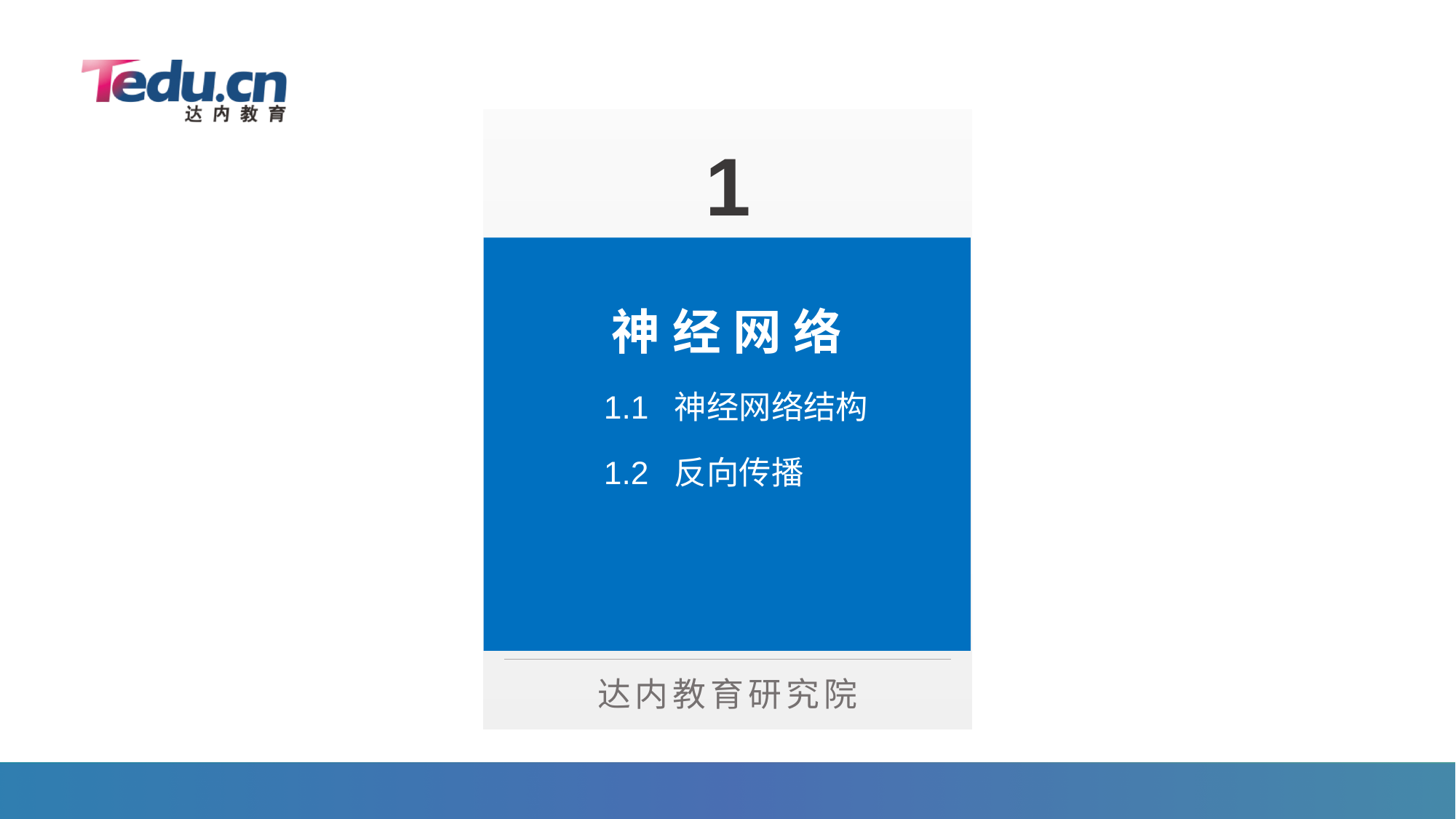

# 1
神经网络
1.1  神经网络结构
1.2  反向传播